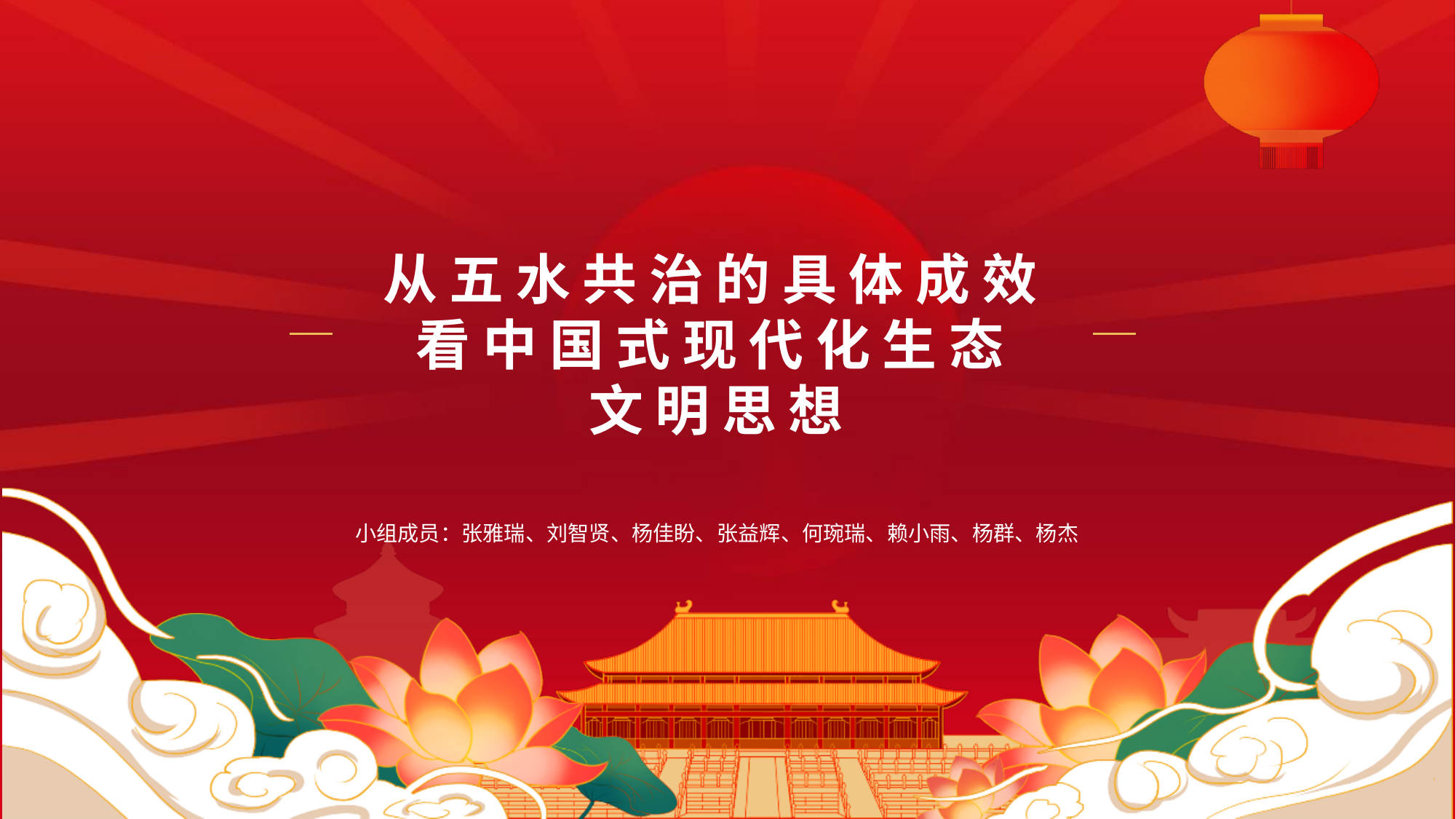

从五水共治的具体成效看中国式现代化生态
文明思想
小组成员：张雅瑞、刘智贤、杨佳盼、张益辉、何琬瑞、赖小雨、杨群、杨杰